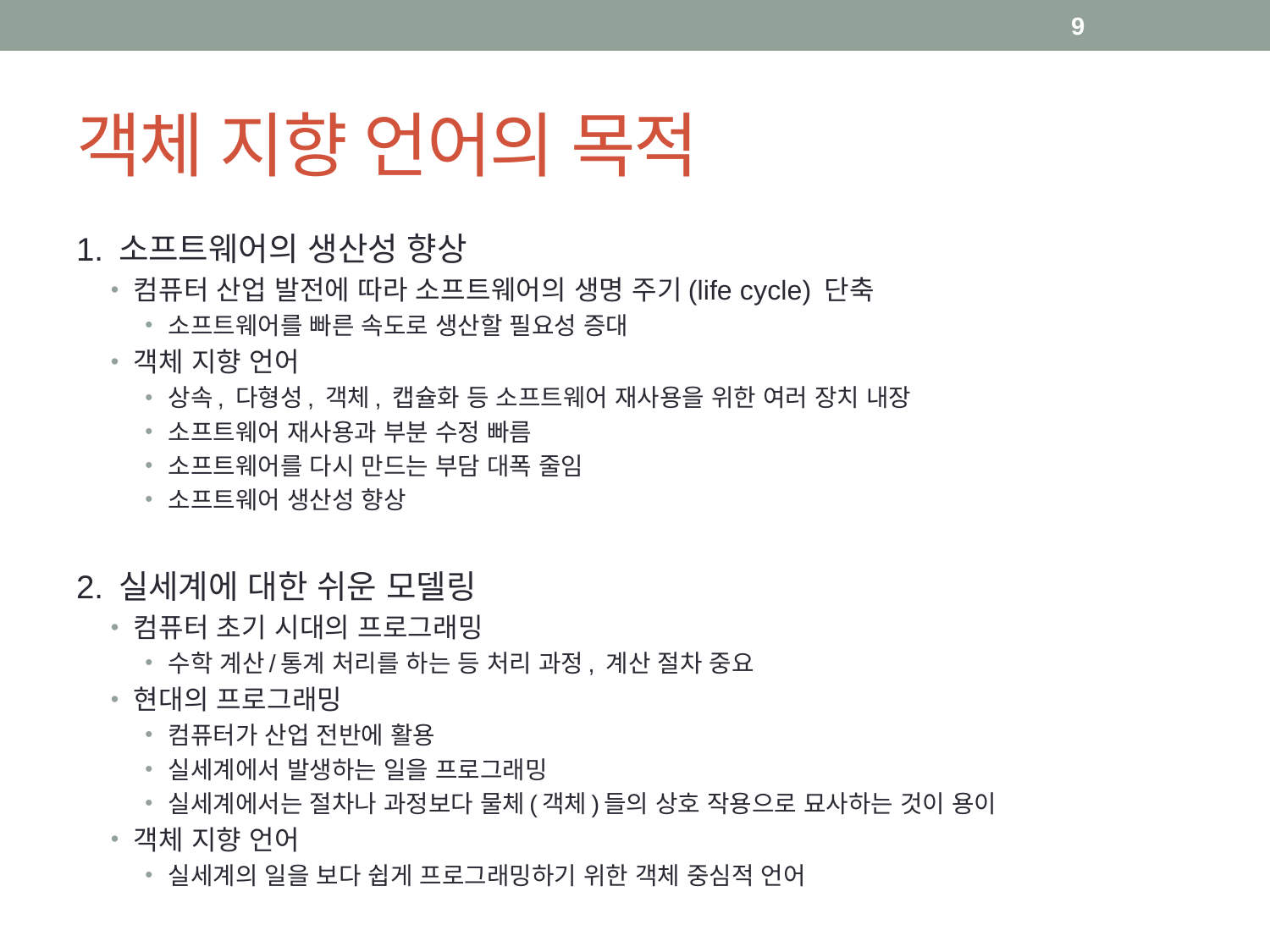

9
# 객체 지향 언어의 목적
1. 소프트웨어의 생산성 향상
컴퓨터 산업 발전에 따라 소프트웨어의 생명 주기(life cycle) 단축
소프트웨어를 빠른 속도로 생산할 필요성 증대
객체 지향 언어
상속, 다형성, 객체, 캡슐화 등 소프트웨어 재사용을 위한 여러 장치 내장
소프트웨어 재사용과 부분 수정 빠름
소프트웨어를 다시 만드는 부담 대폭 줄임
소프트웨어 생산성 향상

2. 실세계에 대한 쉬운 모델링
컴퓨터 초기 시대의 프로그래밍
수학 계산/통계 처리를 하는 등 처리 과정, 계산 절차 중요
현대의 프로그래밍
컴퓨터가 산업 전반에 활용
실세계에서 발생하는 일을 프로그래밍
실세계에서는 절차나 과정보다 물체(객체)들의 상호 작용으로 묘사하는 것이 용이
객체 지향 언어
실세계의 일을 보다 쉽게 프로그래밍하기 위한 객체 중심적 언어